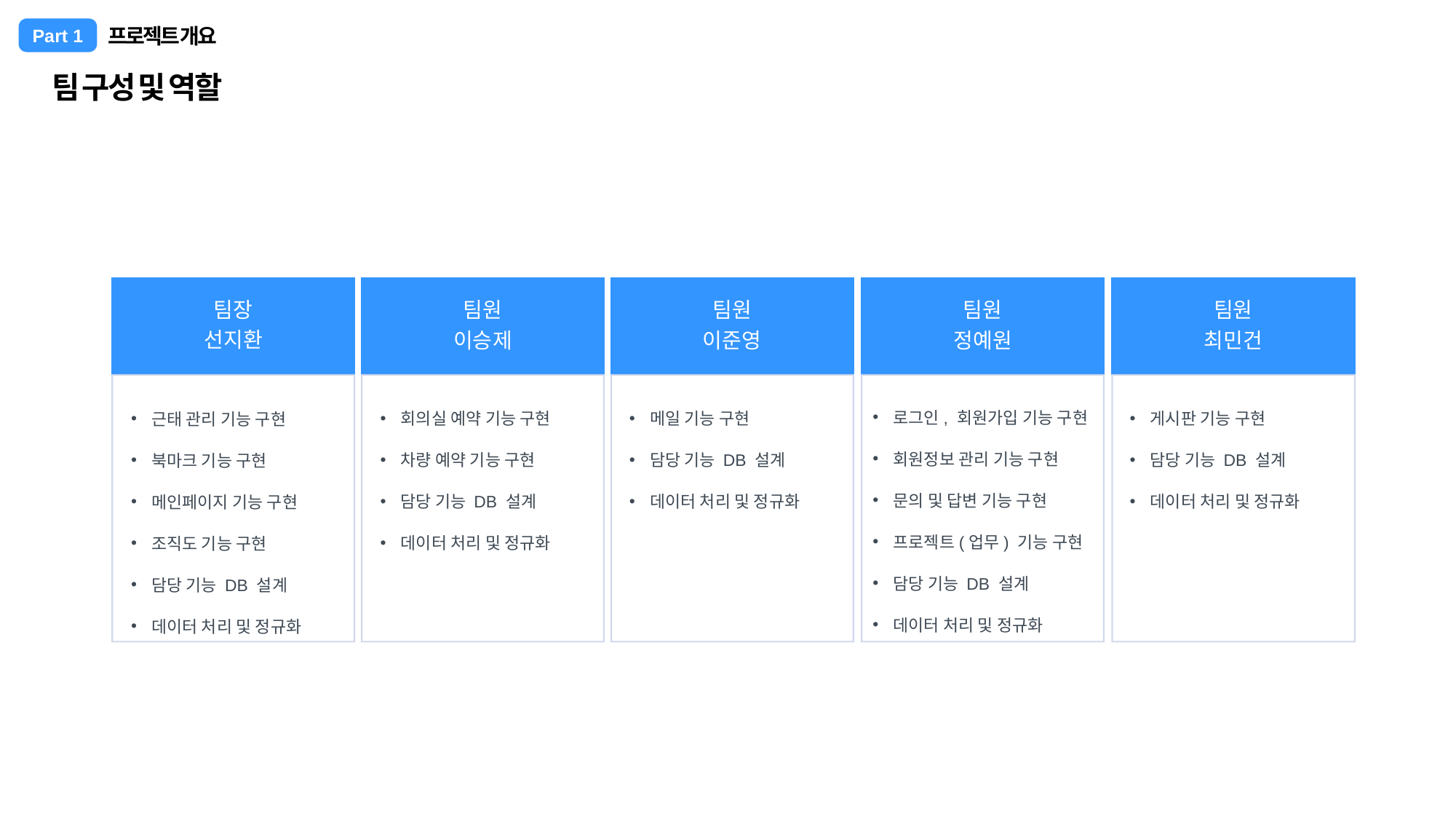

프로젝트 개요

Part 1
팀 구성 및 역할

팀원
이승제

회의실 예약 기능 구현
차량 예약 기능 구현
담당 기능 DB 설계
데이터 처리 및 정규화

팀원
이준영

메일 기능 구현
담당 기능 DB 설계
데이터 처리 및 정규화

팀원
정예원

팀원
최민건

게시판 기능 구현
담당 기능 DB 설계
데이터 처리 및 정규화

팀장
선지환

근태 관리 기능 구현
북마크 기능 구현
메인페이지 기능 구현
조직도 기능 구현
담당 기능 DB 설계
데이터 처리 및 정규화
로그인, 회원가입 기능 구현
회원정보 관리 기능 구현
문의 및 답변 기능 구현
프로젝트(업무) 기능 구현
담당 기능 DB 설계
데이터 처리 및 정규화
6